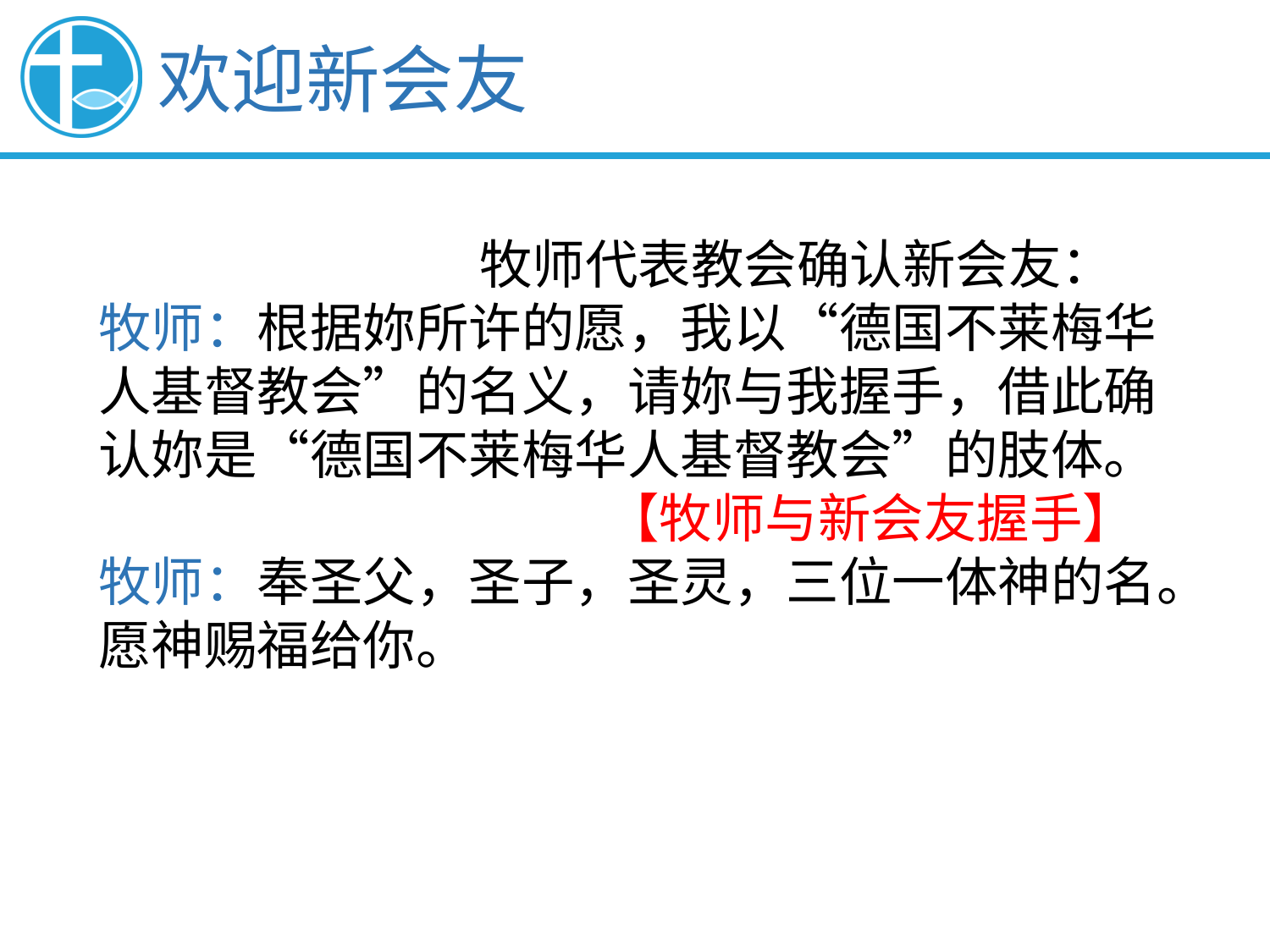

欢迎新会友
			牧师代表教会确认新会友：
牧师：根据妳所许的愿，我以“德国不莱梅华人基督教会”的名义，请妳与我握手，借此确认妳是“德国不莱梅华人基督教会”的肢体。
				【牧师与新会友握⼿】
牧师：奉圣父，圣子，圣灵，三位⼀体神的名。愿神赐福给你。